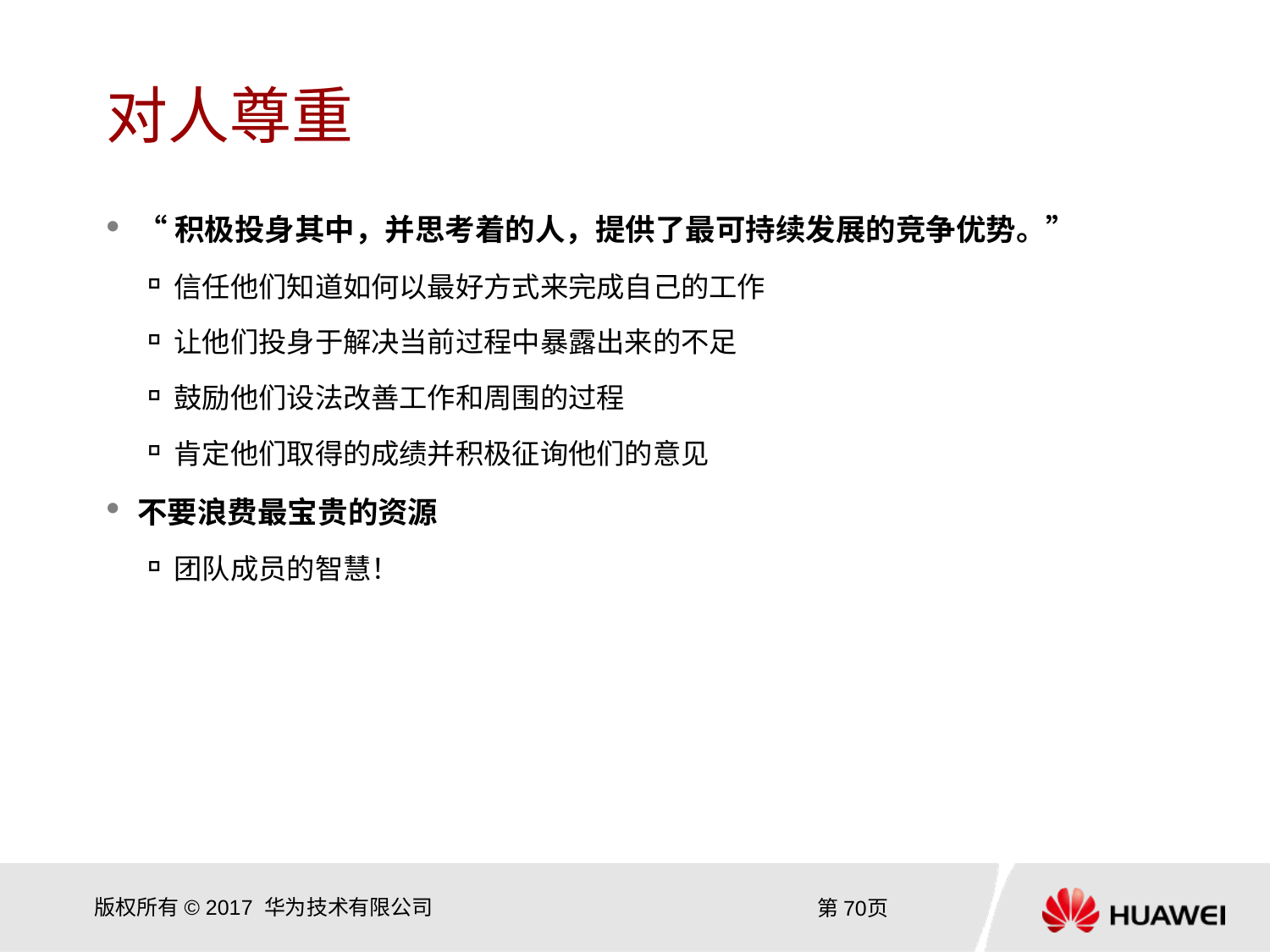

# 对人尊重
“积极投身其中，并思考着的人，提供了最可持续发展的竞争优势。”
信任他们知道如何以最好方式来完成自己的工作
让他们投身于解决当前过程中暴露出来的不足
鼓励他们设法改善工作和周围的过程
肯定他们取得的成绩并积极征询他们的意见
不要浪费最宝贵的资源
团队成员的智慧！